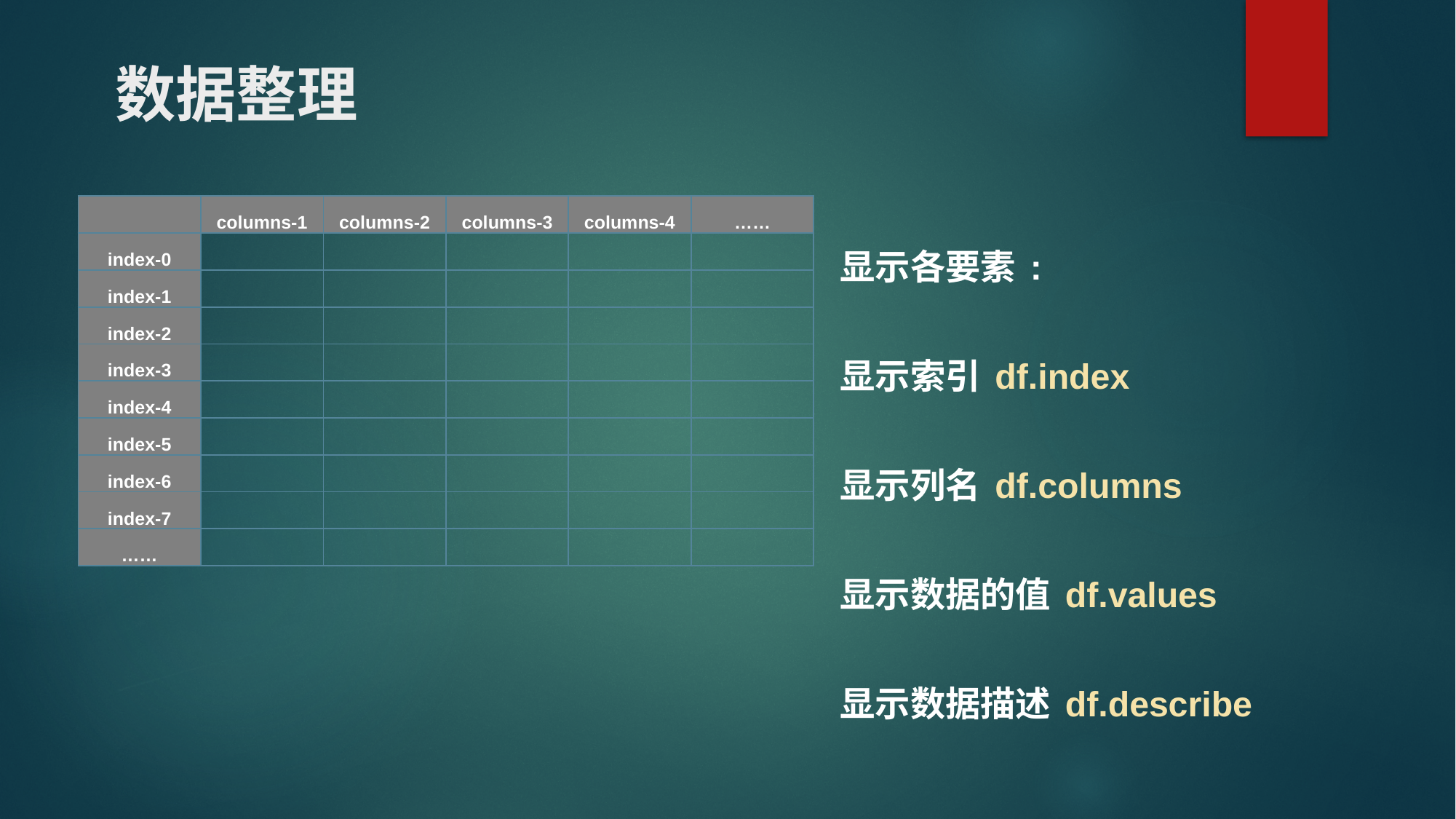

# 数据整理
|  | columns-1 | columns-2 | columns-3 | columns-4 | …… |
| --- | --- | --- | --- | --- | --- |
| index-0 |  |  |  |  |  |
| index-1 |  |  |  |  |  |
| index-2 |  |  |  |  |  |
| index-3 |  |  |  |  |  |
| index-4 |  |  |  |  |  |
| index-5 |  |  |  |  |  |
| index-6 |  |  |  |  |  |
| index-7 |  |  |  |  |  |
| …… |  |  |  |  |  |
显示各要素:
显示索引df.index
显示列名df.columns
显示数据的值df.values
显示数据描述df.describe